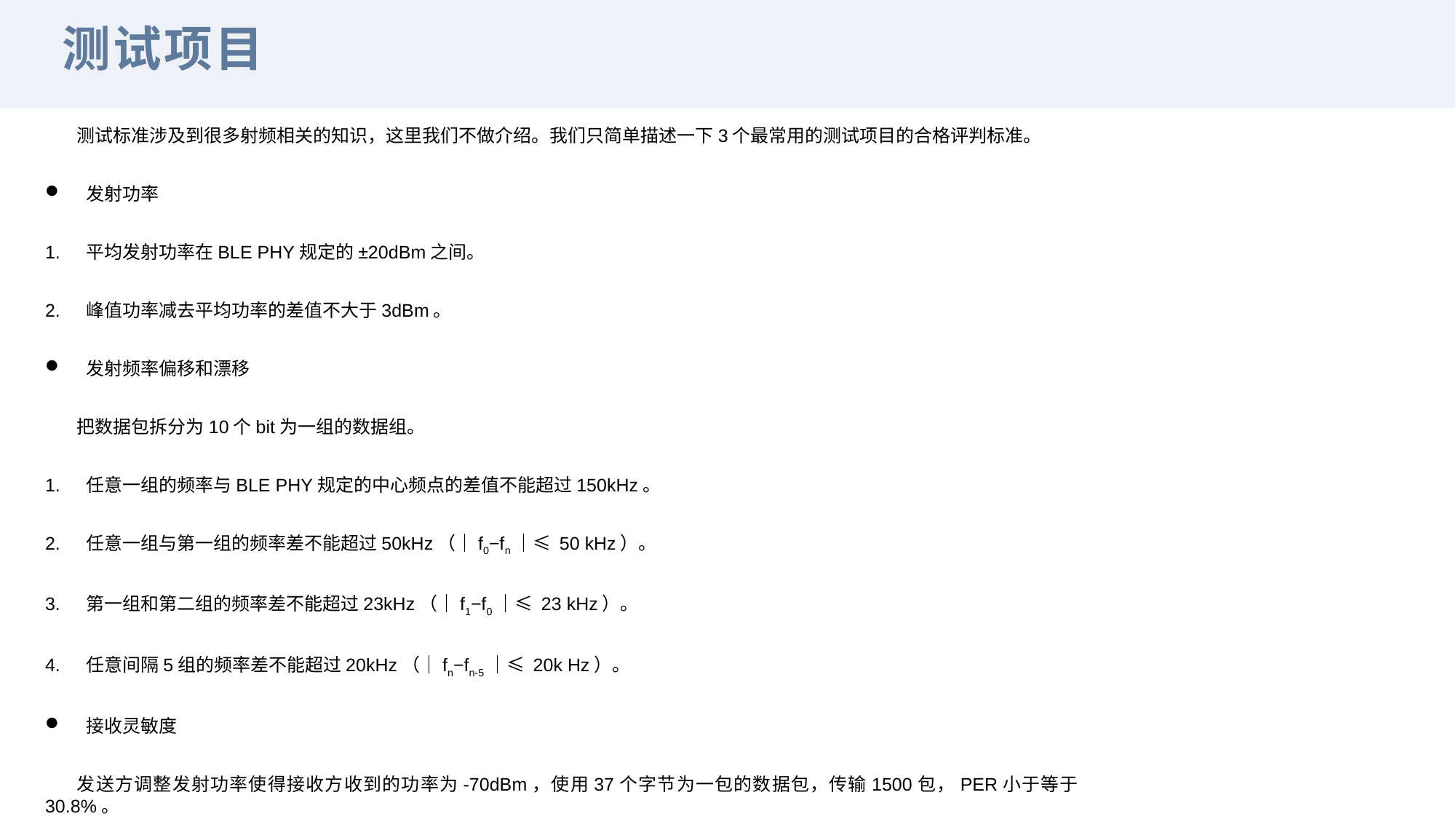

测试项目
测试标准涉及到很多射频相关的知识，这里我们不做介绍。我们只简单描述一下3个最常用的测试项目的合格评判标准。
发射功率
平均发射功率在BLE PHY规定的±20dBm之间。
峰值功率减去平均功率的差值不大于3dBm。
发射频率偏移和漂移
把数据包拆分为10个bit为一组的数据组。
任意一组的频率与BLE PHY规定的中心频点的差值不能超过150kHz。
任意一组与第一组的频率差不能超过50kHz（｜f0−fn｜≤ 50 kHz）。
第一组和第二组的频率差不能超过23kHz（｜f1−f0｜≤ 23 kHz）。
任意间隔5组的频率差不能超过20kHz（｜fn−fn-5｜≤ 20k Hz）。
接收灵敏度
发送方调整发射功率使得接收方收到的功率为-70dBm，使用37个字节为一包的数据包，传输1500包，PER小于等于30.8%。